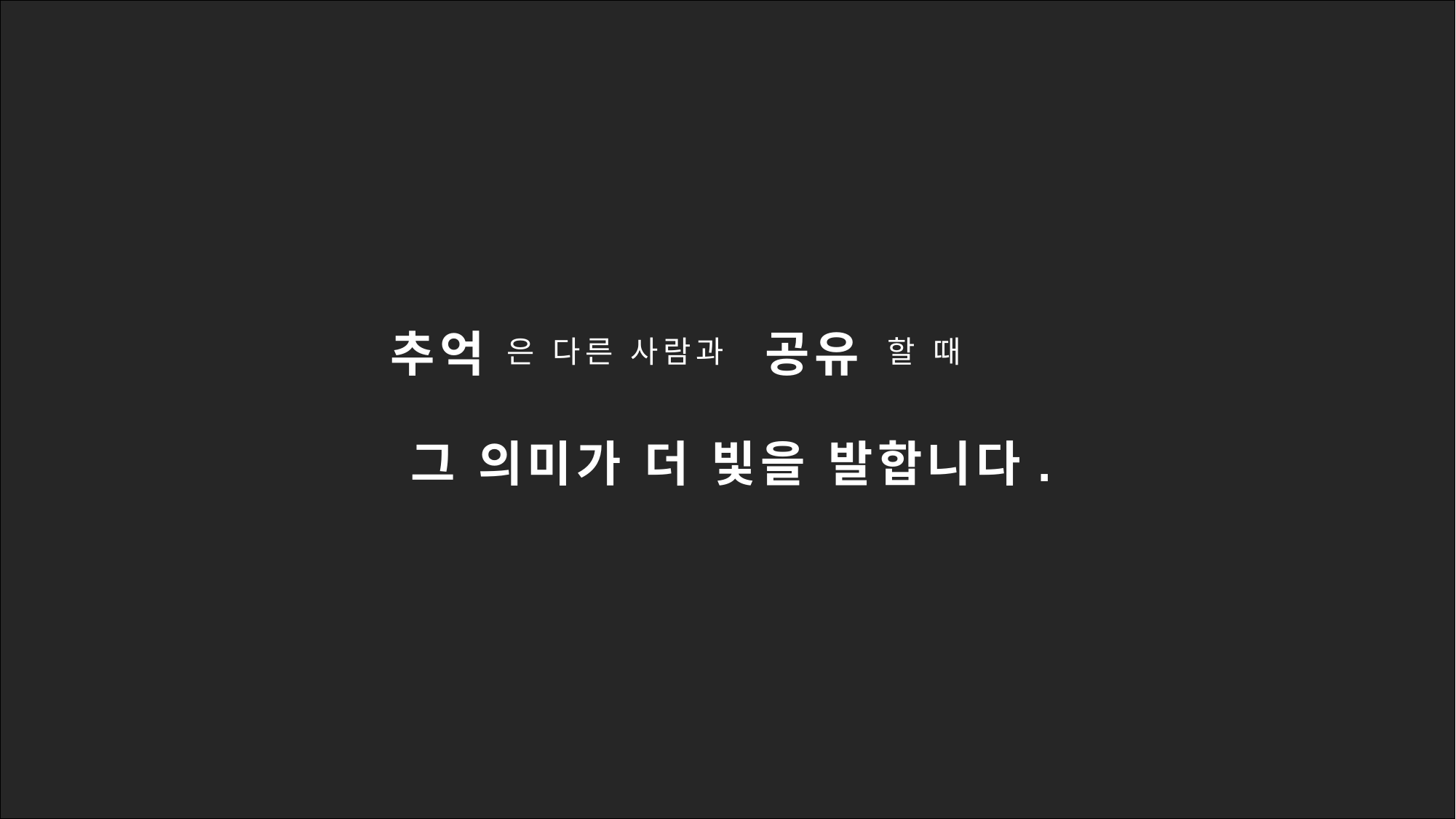

추억
공유
은 다른 사람과
할 때
그 의미가 더 빛을 발합니다.